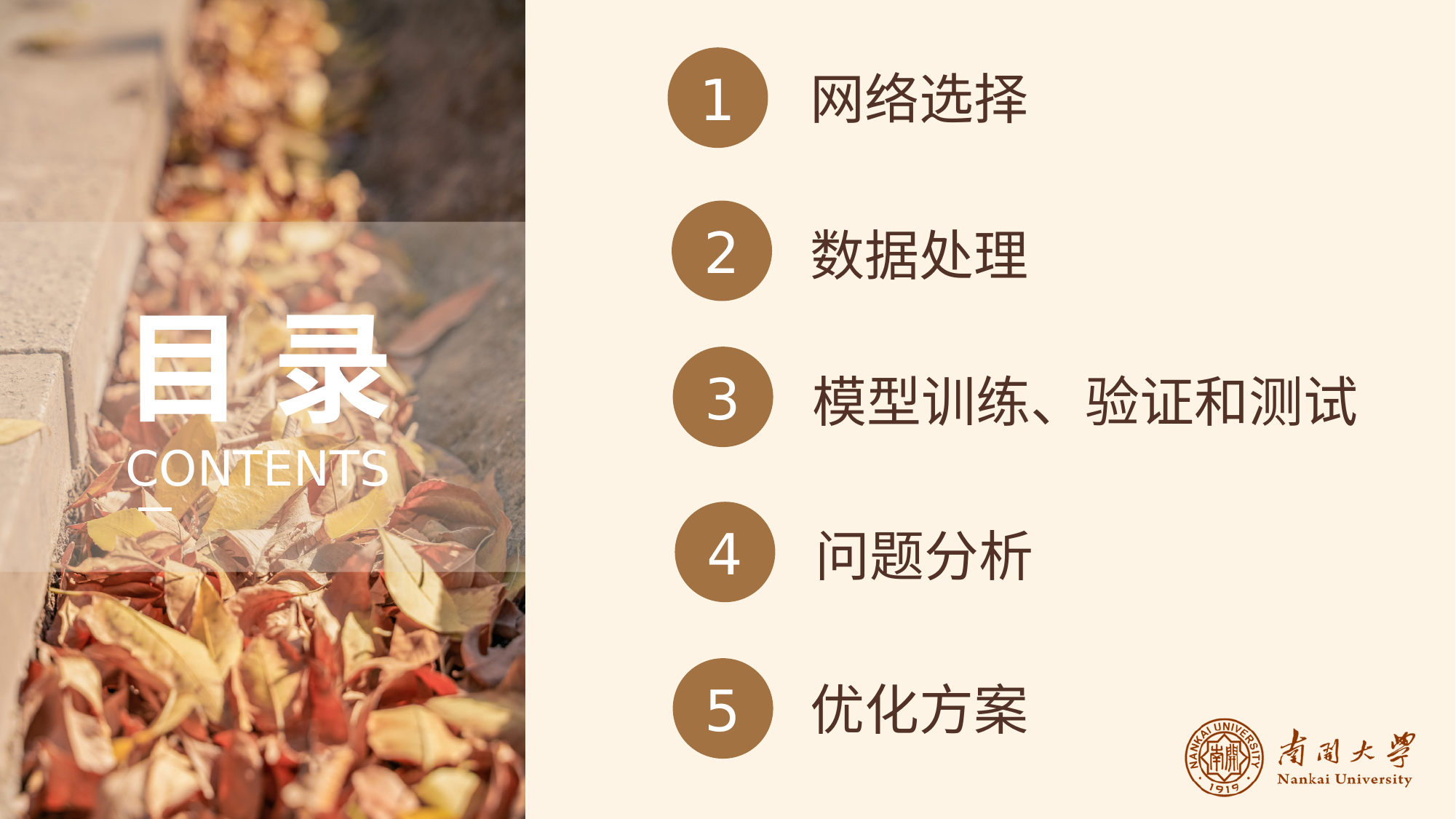

1
网络选择
2
数据处理

目 录
3
模型训练、验证和测试
CONTENTS
4
问题分析
5
优化方案